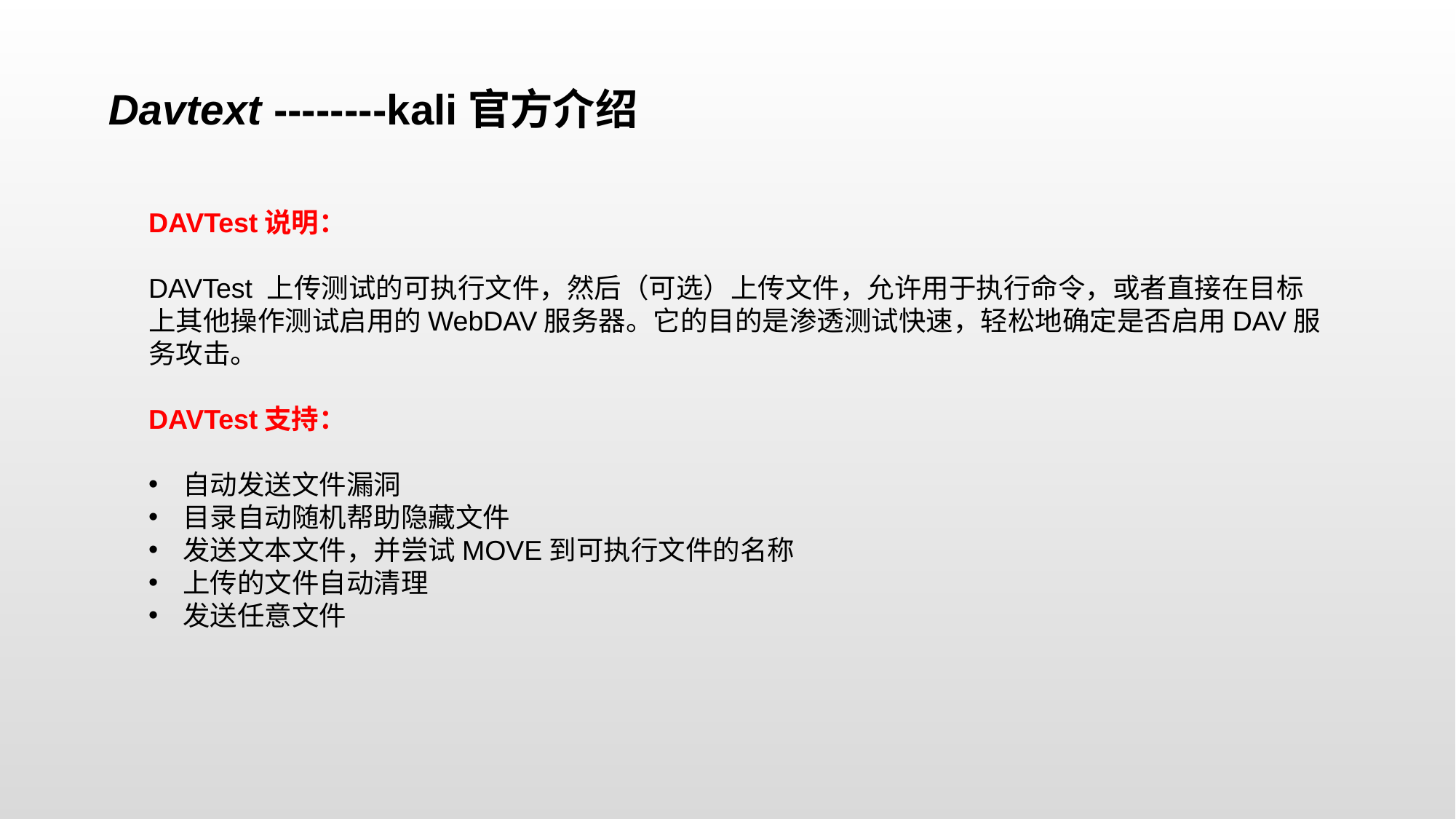

Davtext --------kali官方介绍
DAVTest说明：

DAVTest 上传测试的可执行文件，然后（可选）上传文件，允许用于执行命令，或者直接在目标上其他操作测试启用的WebDAV服务器。它的目的是渗透测试快速，轻松地确定是否启用DAV服务攻击。

DAVTest支持：

自动发送文件漏洞
目录自动随机帮助隐藏文件
发送文本文件，并尝试MOVE到可执行文件的名称
上传的文件自动清理
发送任意文件